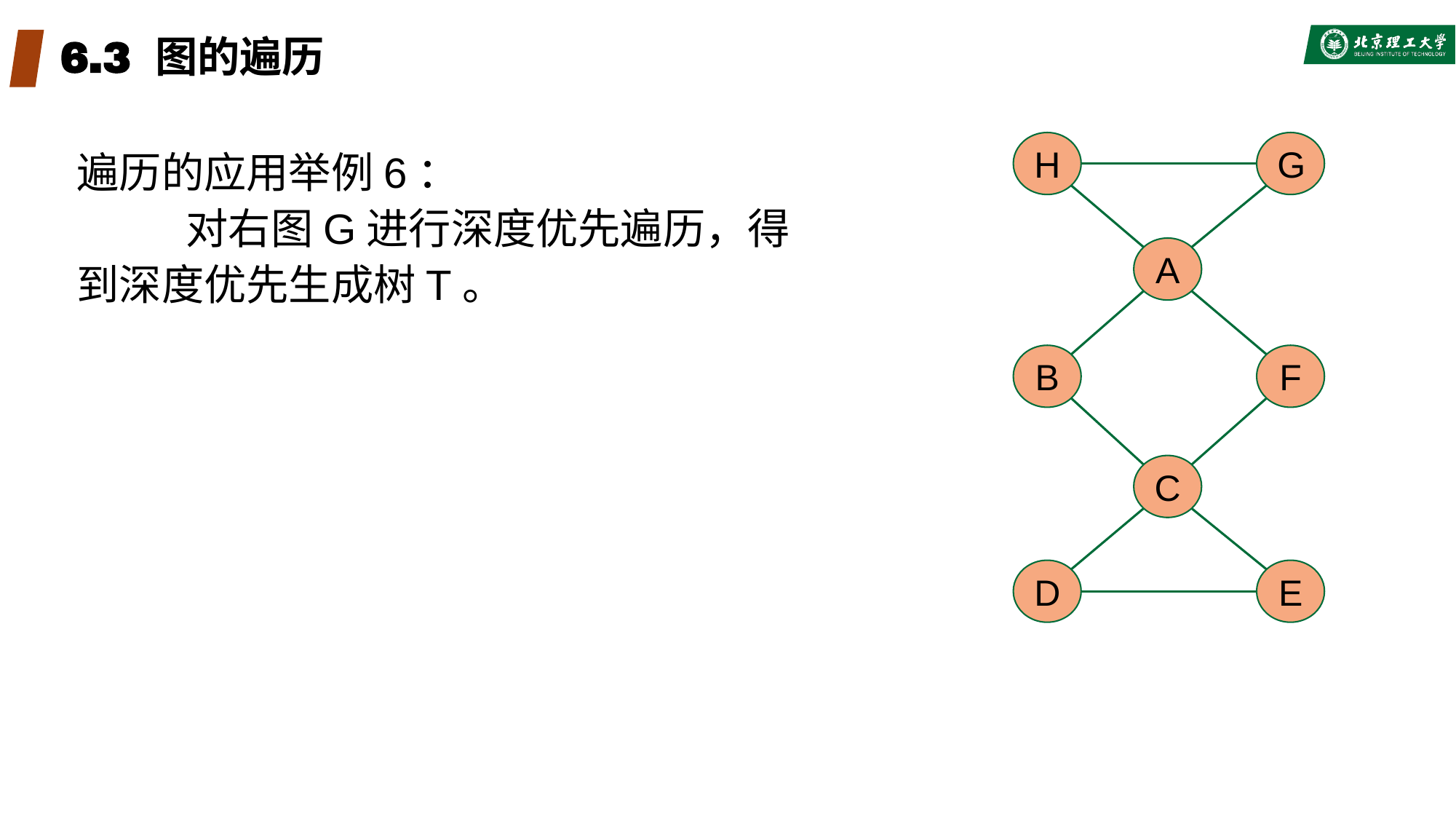

# 6.3 图的遍历
H
G
遍历的应用举例6：
	对右图G进行深度优先遍历，得到深度优先生成树T。
A
B
F
C
D
E